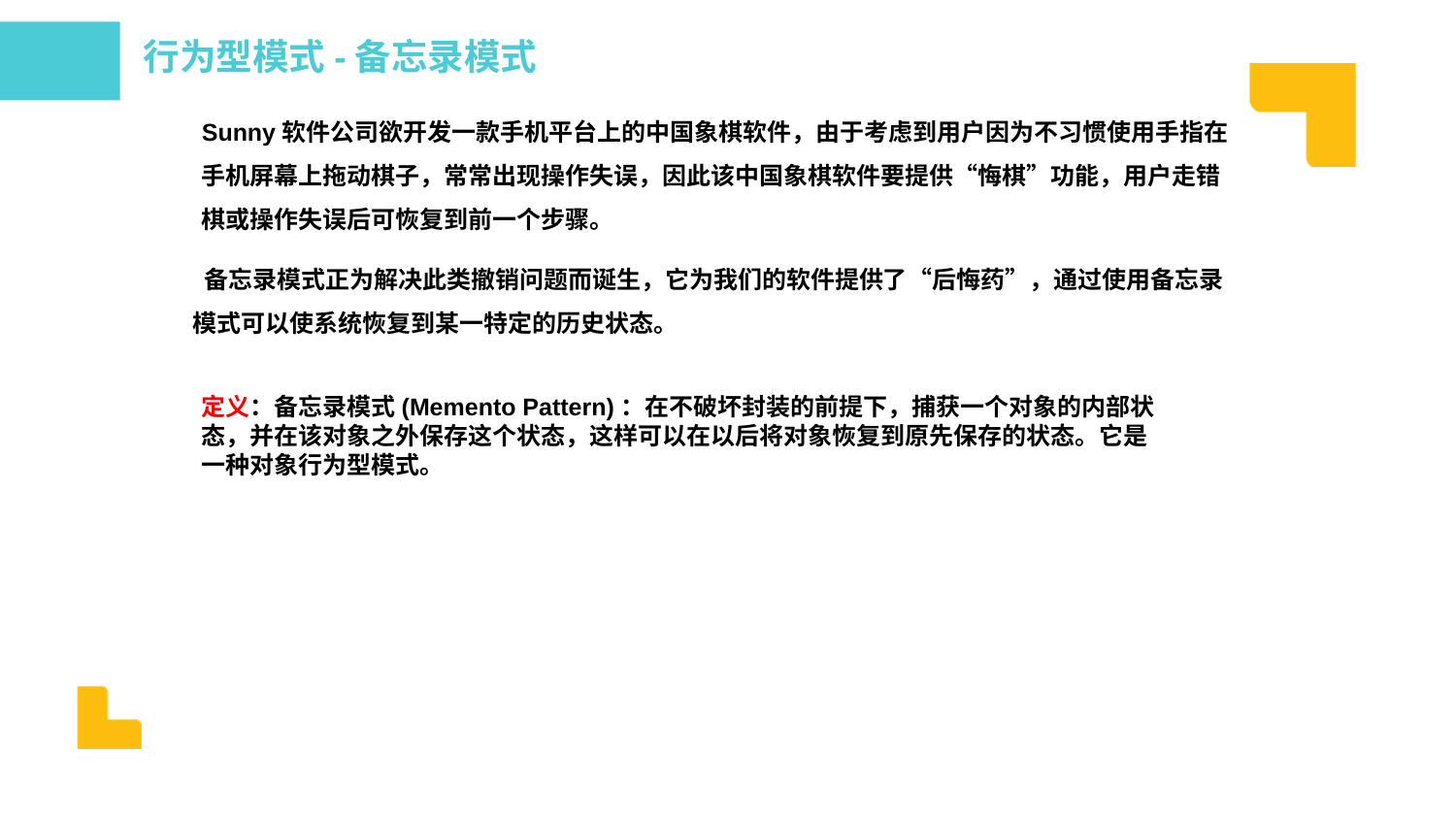

行为型模式-备忘录模式
Sunny软件公司欲开发一款手机平台上的中国象棋软件，由于考虑到用户因为不习惯使用手指在手机屏幕上拖动棋子，常常出现操作失误，因此该中国象棋软件要提供“悔棋”功能，用户走错棋或操作失误后可恢复到前一个步骤。
 备忘录模式正为解决此类撤销问题而诞生，它为我们的软件提供了“后悔药”，通过使用备忘录模式可以使系统恢复到某一特定的历史状态。
定义：备忘录模式(Memento Pattern)：在不破坏封装的前提下，捕获一个对象的内部状态，并在该对象之外保存这个状态，这样可以在以后将对象恢复到原先保存的状态。它是一种对象行为型模式。